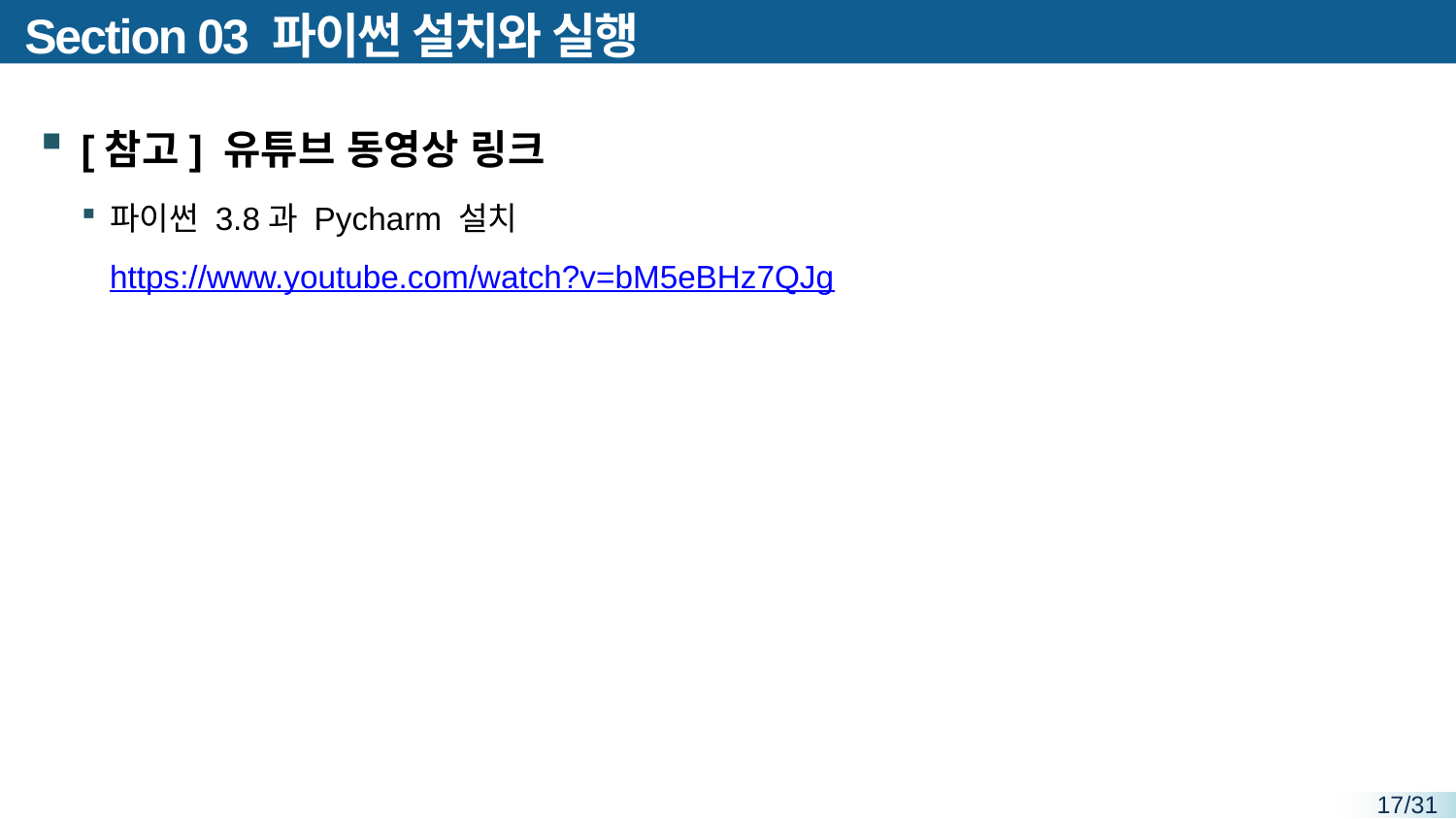

# Section 03 파이썬 설치와 실행
[참고] 유튜브 동영상 링크
파이썬 3.8과 Pycharm 설치 
https://www.youtube.com/watch?v=bM5eBHz7QJg